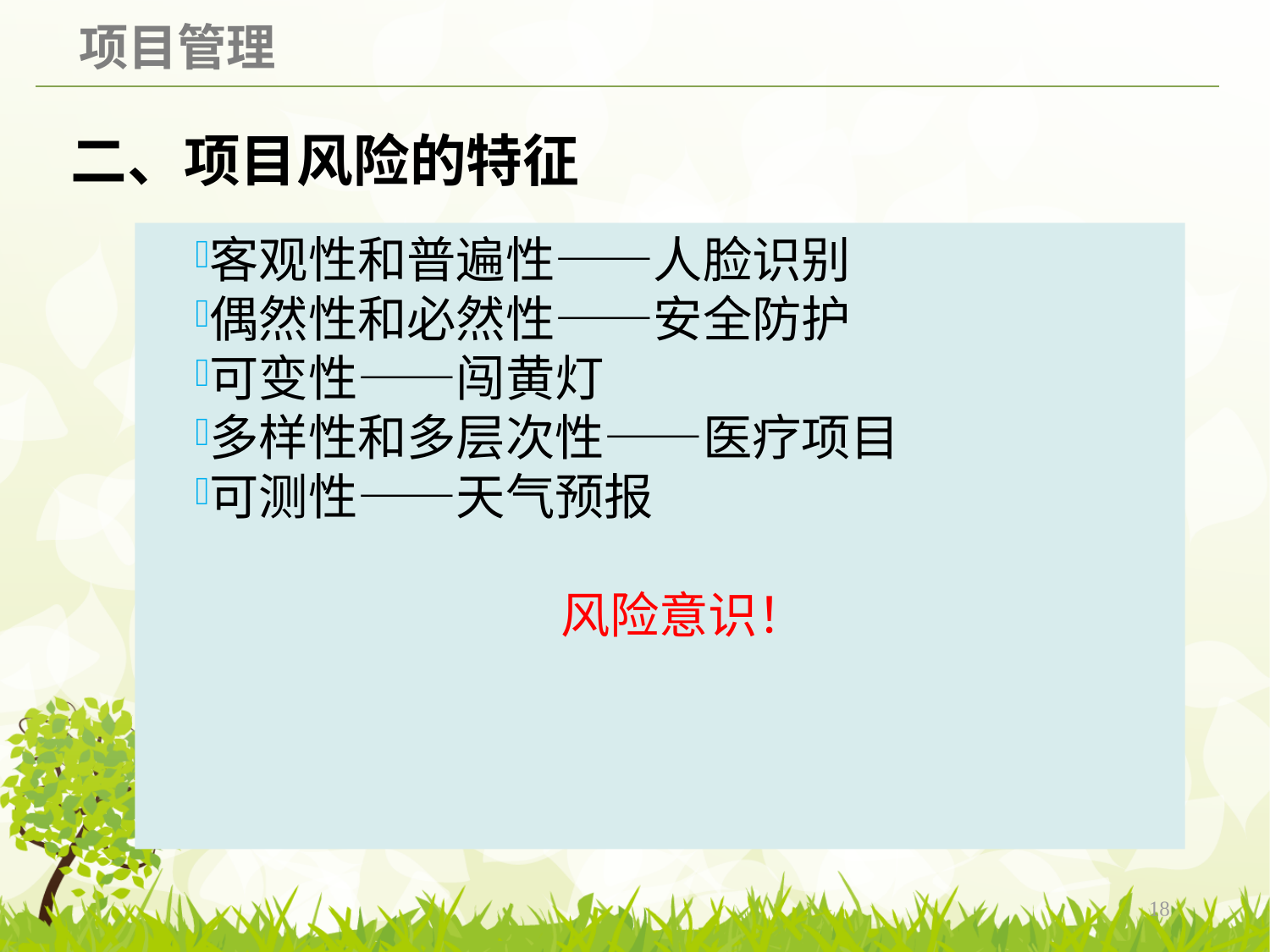

# 二、项目风险的特征
客观性和普遍性——人脸识别
偶然性和必然性——安全防护
可变性——闯黄灯
多样性和多层次性——医疗项目
可测性——天气预报

风险意识！

18